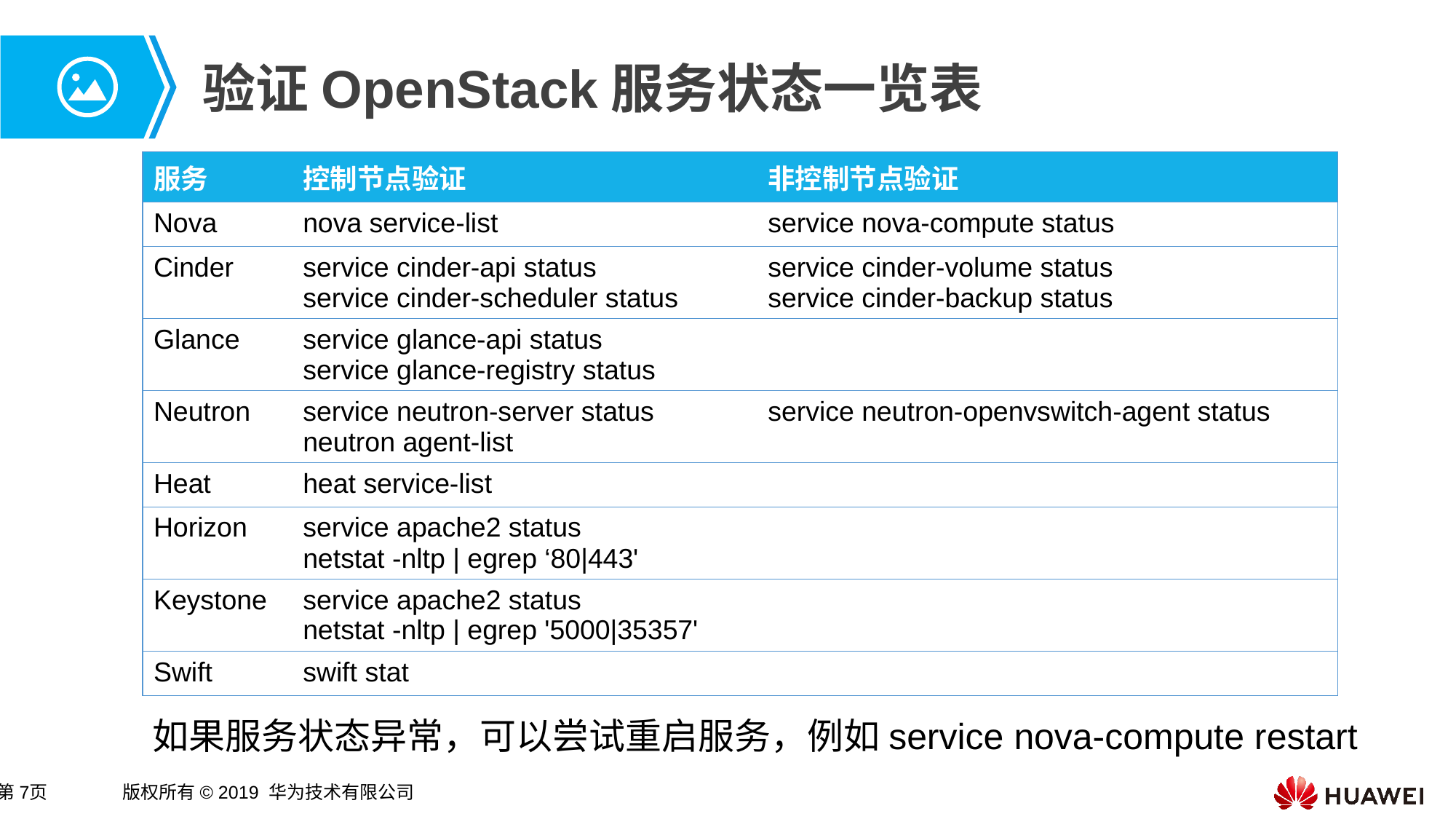

# 验证OpenStack服务状态一览表
| 服务 | 控制节点验证 | 非控制节点验证 |
| --- | --- | --- |
| Nova | nova service-list | service nova-compute status |
| Cinder | service cinder-api status service cinder-scheduler status | service cinder-volume status service cinder-backup status |
| Glance | service glance-api status service glance-registry status |  |
| Neutron | service neutron-server status neutron agent-list | service neutron-openvswitch-agent status |
| Heat | heat service-list |  |
| Horizon | service apache2 status netstat -nltp | egrep ‘80|443' |  |
| Keystone | service apache2 status netstat -nltp | egrep '5000|35357' |  |
| Swift | swift stat |  |
如果服务状态异常，可以尝试重启服务，例如service nova-compute restart